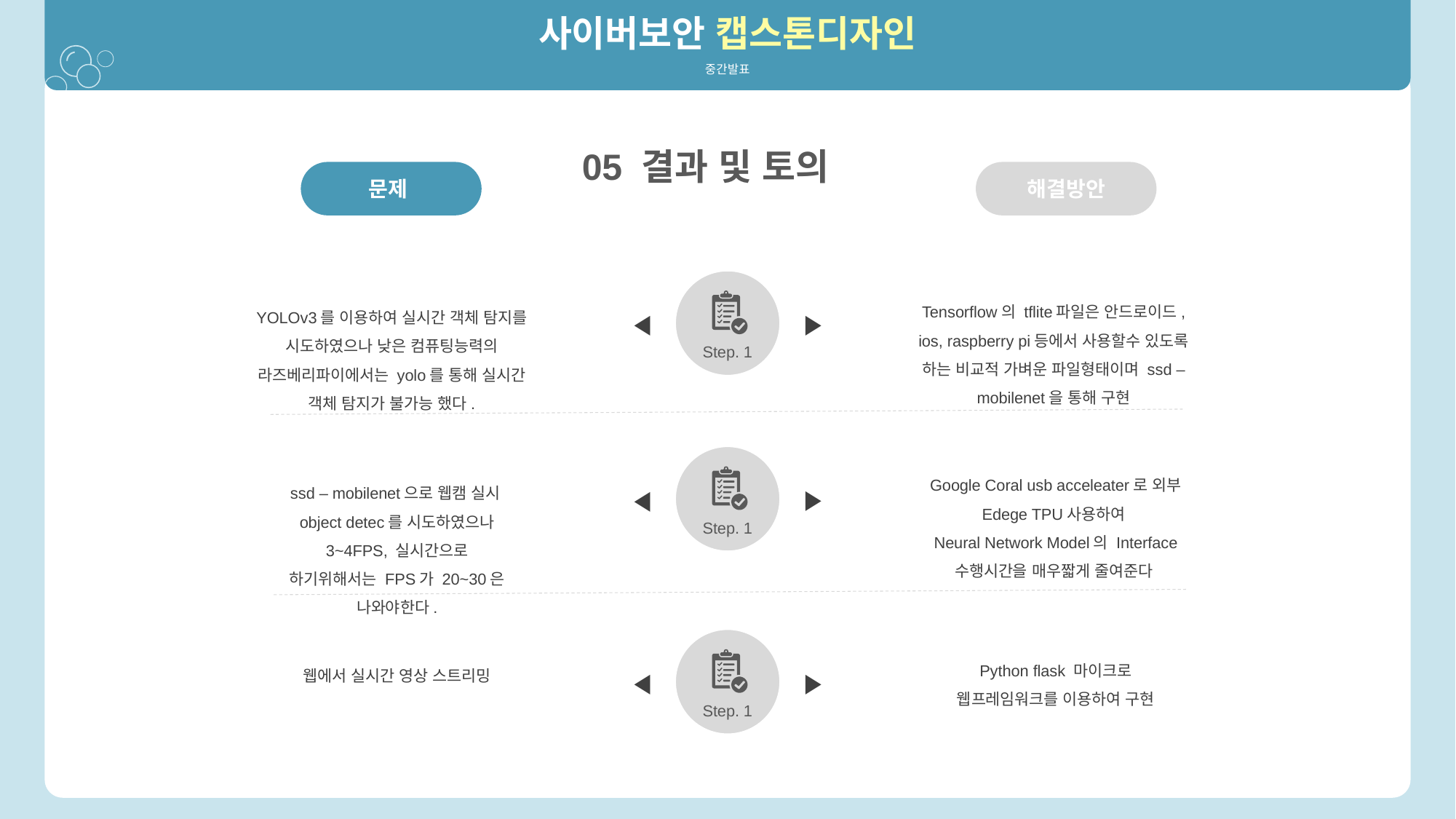

사이버보안 캡스톤디자인
중간발표

05 결과 및 토의
해결방안
문제

Tensorflow의 tflite파일은 안드로이드, ios, raspberry pi등에서 사용할수 있도록 하는 비교적 가벼운 파일형태이며 ssd – mobilenet을 통해 구현

YOLOv3를 이용하여 실시간 객체 탐지를 시도하였으나 낮은 컴퓨팅능력의 라즈베리파이에서는 yolo를 통해 실시간 객체 탐지가 불가능 했다.
▶
◀
Step. 1

Google Coral usb acceleater로 외부 Edege TPU사용하여
Neural Network Model의 Interface 수행시간을 매우짧게 줄여준다

ssd – mobilenet으로 웹캠 실시object detec를 시도하였으나 3~4FPS, 실시간으로 하기위해서는 FPS가 20~30은 나와야한다.
▶
◀
Step. 1

Python flask 마이크로 웹프레임워크를 이용하여 구현

웹에서 실시간 영상 스트리밍
▶
◀
Step. 1